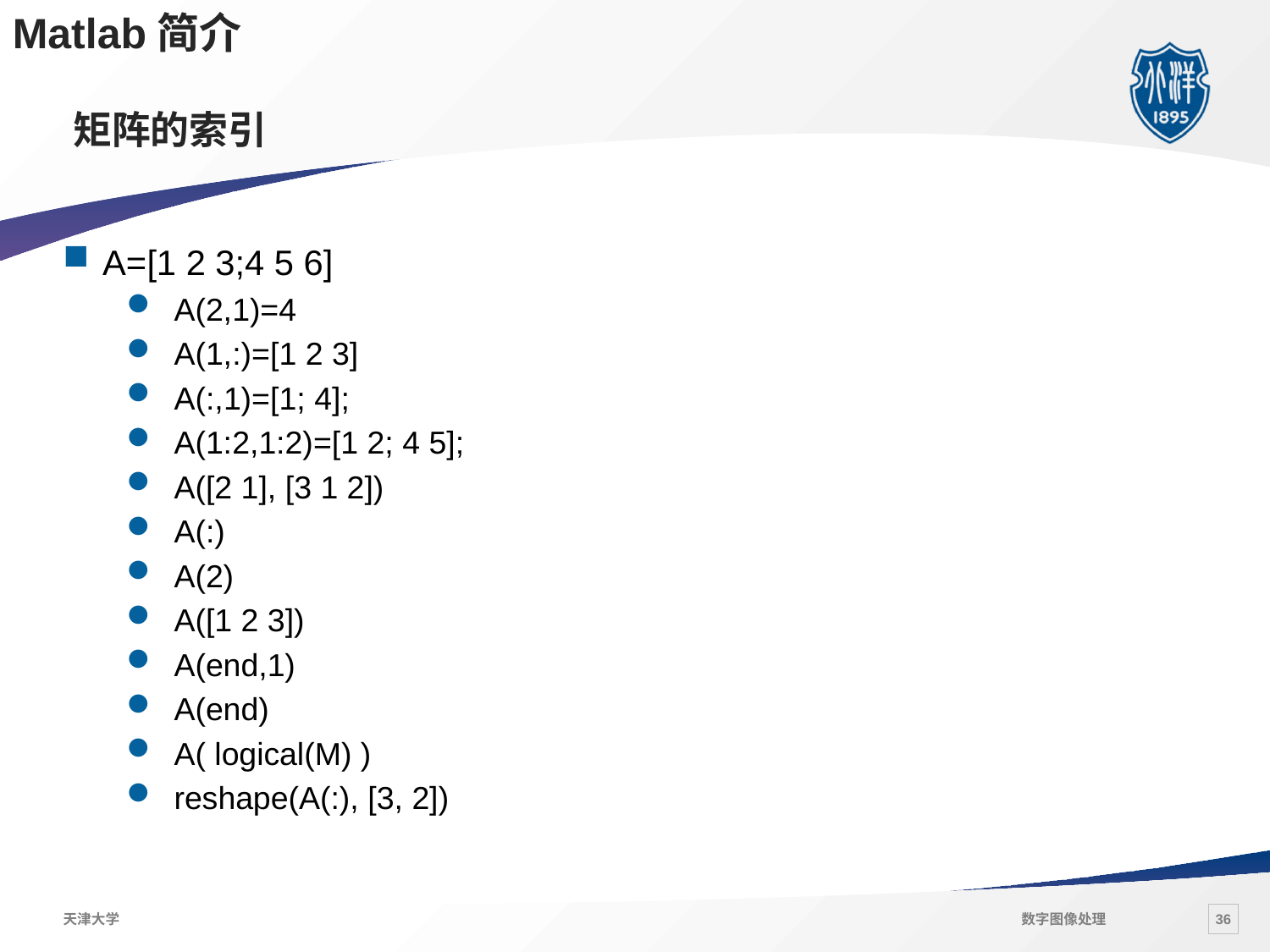

Matlab简介

# 矩阵的索引
A=[1 2 3;4 5 6]
A(2,1)=4
A(1,:)=[1 2 3]
A(:,1)=[1; 4];
A(1:2,1:2)=[1 2; 4 5];
A([2 1], [3 1 2])
A(:)
A(2)
A([1 2 3])
A(end,1)
A(end)
A( logical(M) )
reshape(A(:), [3, 2])